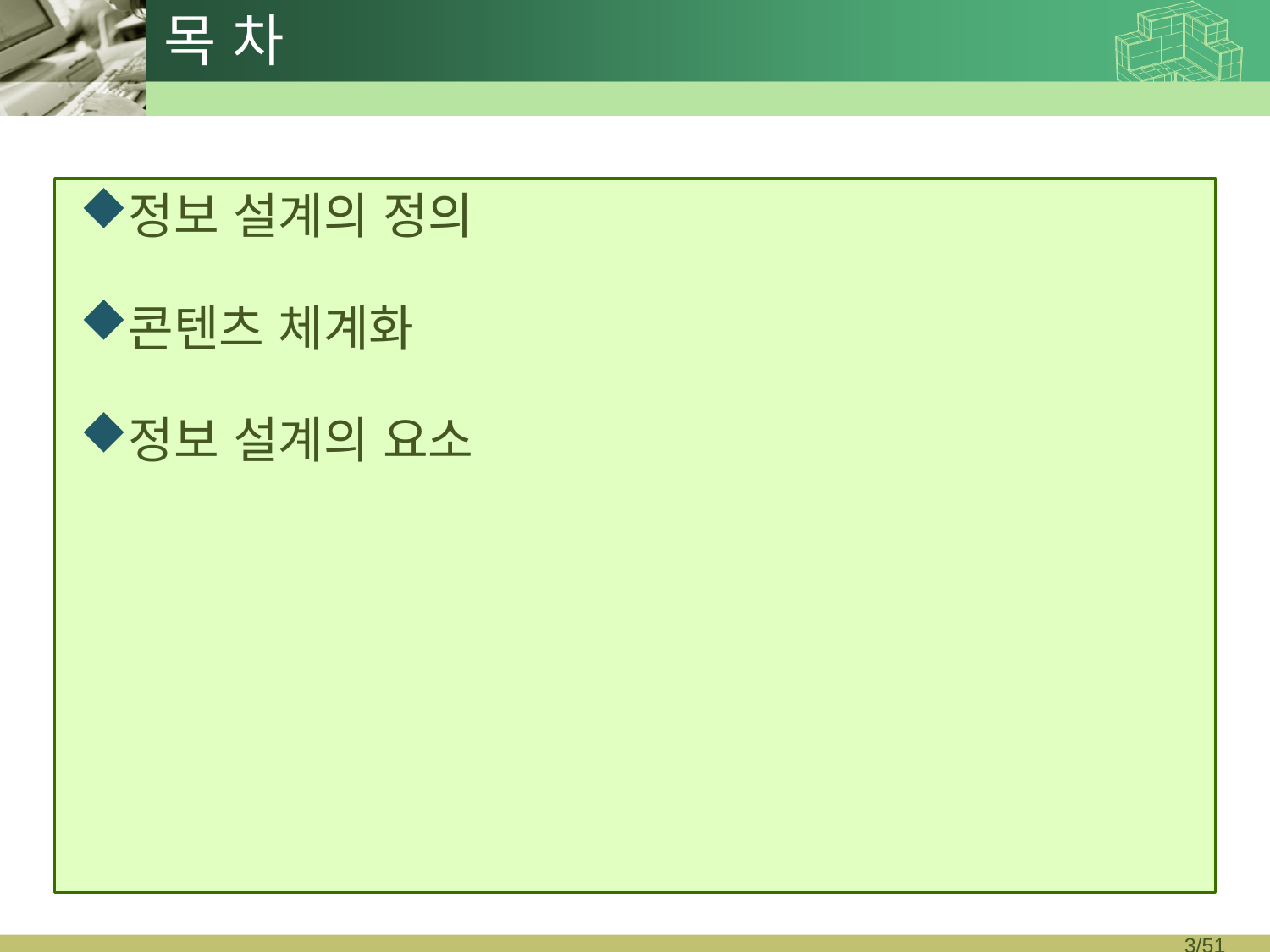

# 목 차
정보 설계의 정의
콘텐츠 체계화
정보 설계의 요소